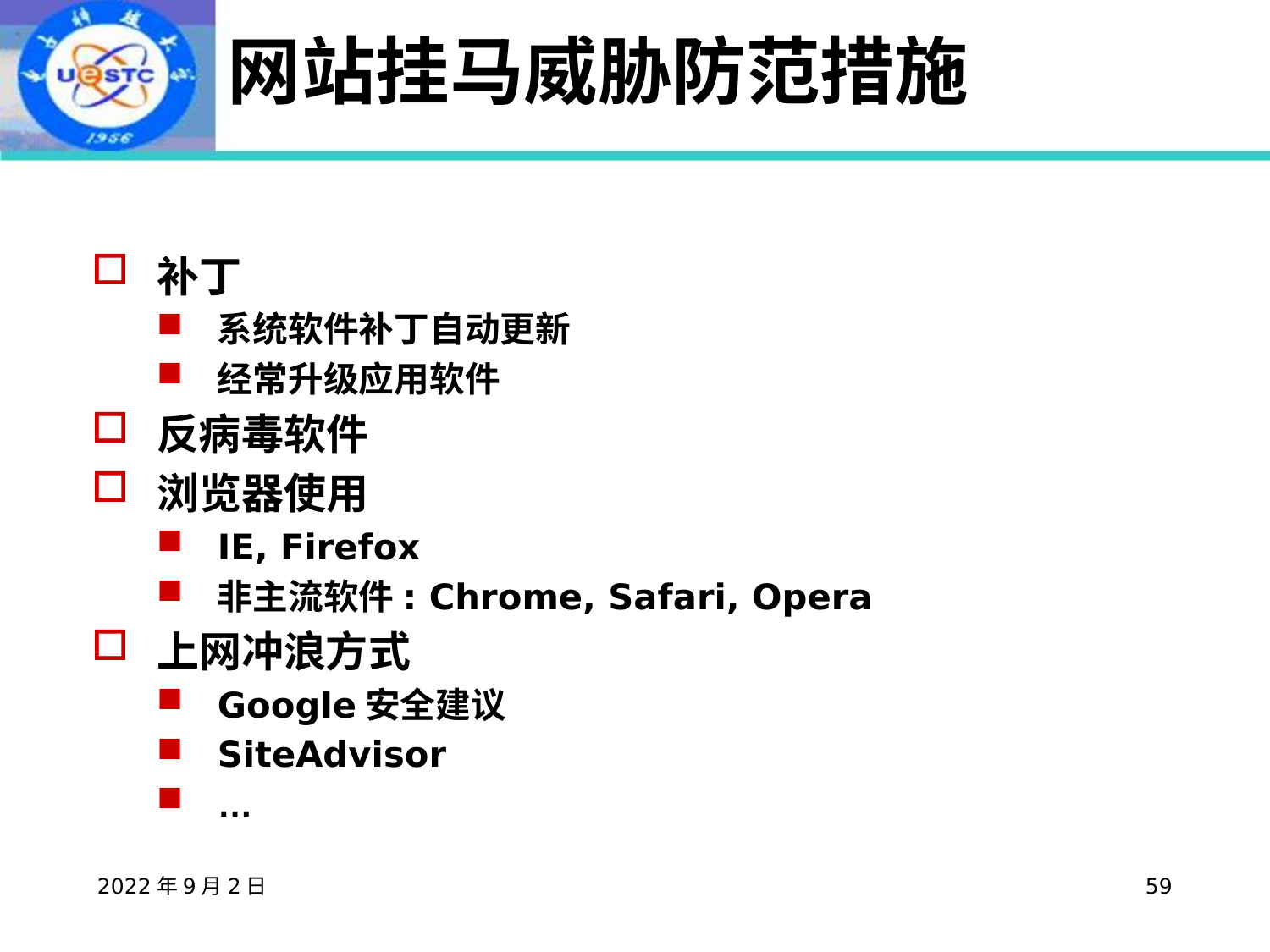

# 网站挂马威胁防范措施
补丁
系统软件补丁自动更新
经常升级应用软件
反病毒软件
浏览器使用
IE, Firefox
非主流软件: Chrome, Safari, Opera
上网冲浪方式
Google安全建议
SiteAdvisor
…
2022年9月2日
59